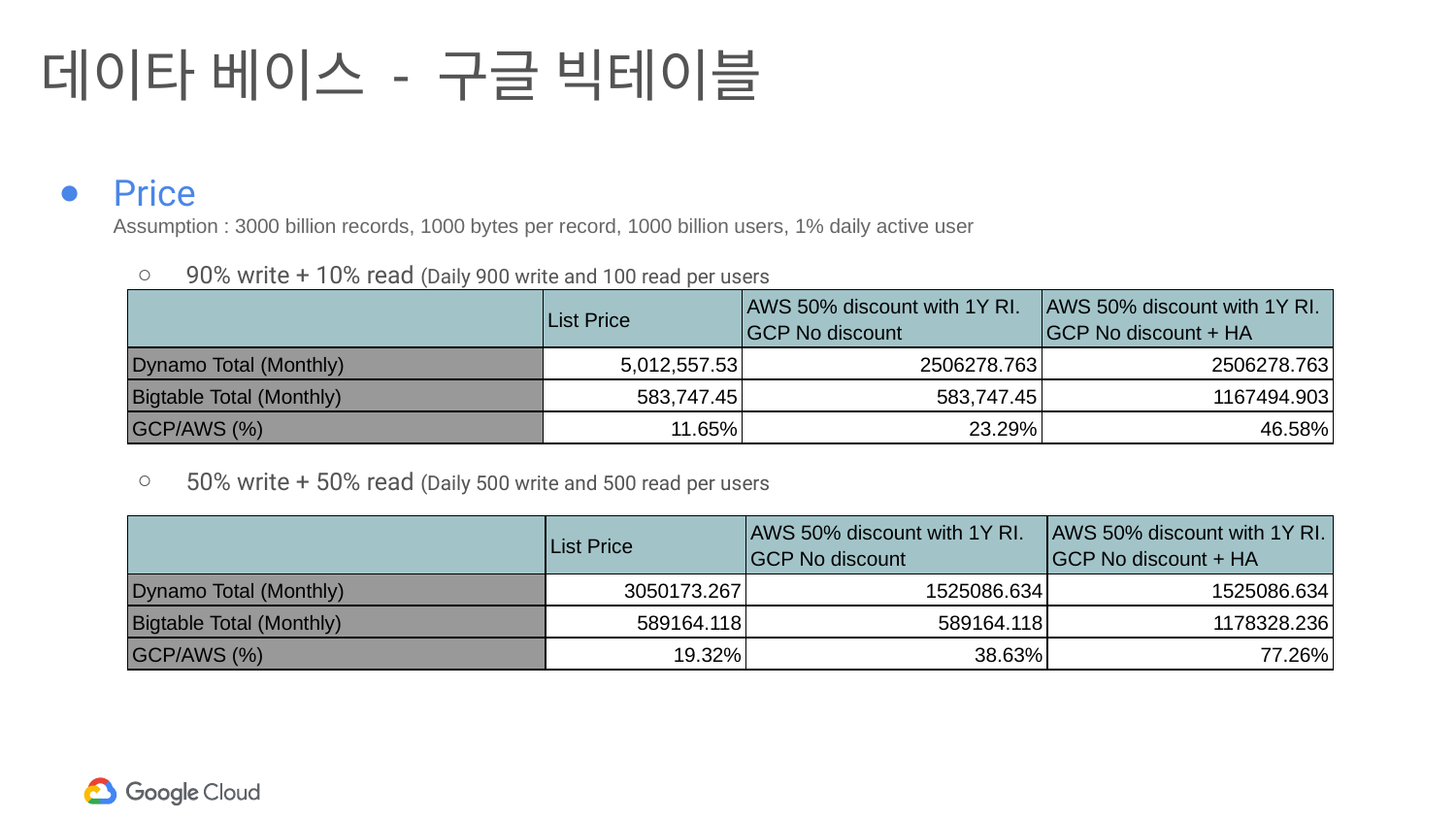

데이타 베이스 - 구글 빅테이블
Price
Assumption : 3000 billion records, 1000 bytes per record, 1000 billion users, 1% daily active user
90% write + 10% read (Daily 900 write and 100 read per users

|  | List Price | AWS 50% discount with 1Y RI. GCP No discount | AWS 50% discount with 1Y RI. GCP No discount + HA |
| --- | --- | --- | --- |
| Dynamo Total (Monthly) | 5,012,557.53 | 2506278.763 | 2506278.763 |
| Bigtable Total (Monthly) | 583,747.45 | 583,747.45 | 1167494.903 |
| GCP/AWS (%) | 11.65% | 23.29% | 46.58% |

50% write + 50% read (Daily 500 write and 500 read per users
|  | List Price | AWS 50% discount with 1Y RI. GCP No discount | AWS 50% discount with 1Y RI. GCP No discount + HA |
| --- | --- | --- | --- |
| Dynamo Total (Monthly) | 3050173.267 | 1525086.634 | 1525086.634 |
| Bigtable Total (Monthly) | 589164.118 | 589164.118 | 1178328.236 |
| GCP/AWS (%) | 19.32% | 38.63% | 77.26% |